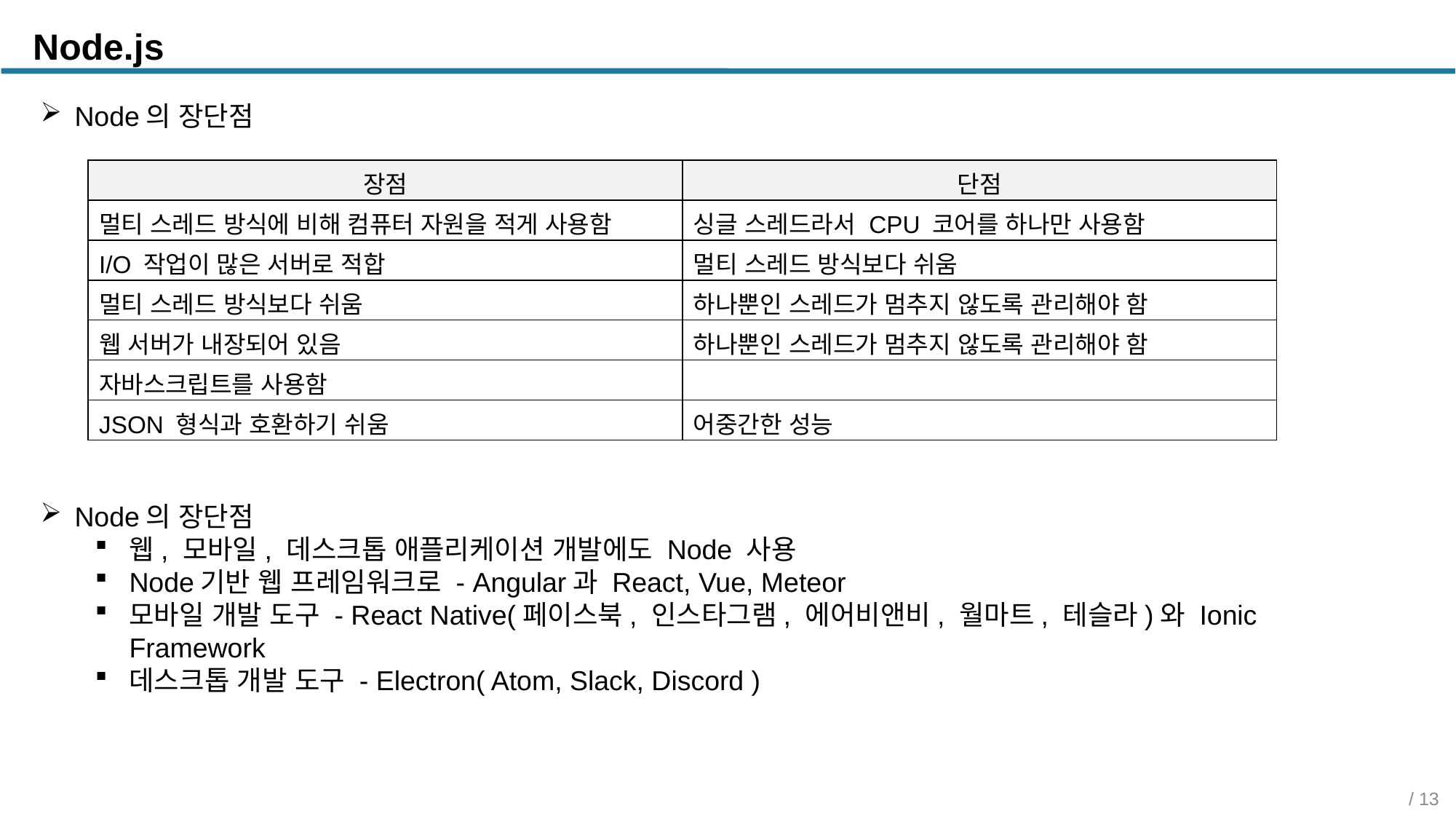

Node.js
Node의 장단점
| 장점 | 단점 |
| --- | --- |
| 멀티 스레드 방식에 비해 컴퓨터 자원을 적게 사용함 | 싱글 스레드라서 CPU 코어를 하나만 사용함 |
| I/O 작업이 많은 서버로 적합 | 멀티 스레드 방식보다 쉬움 |
| 멀티 스레드 방식보다 쉬움 | 하나뿐인 스레드가 멈추지 않도록 관리해야 함 |
| 웹 서버가 내장되어 있음 | 하나뿐인 스레드가 멈추지 않도록 관리해야 함 |
| 자바스크립트를 사용함 |  |
| JSON 형식과 호환하기 쉬움 | 어중간한 성능 |
Node의 장단점
웹, 모바일, 데스크톱 애플리케이션 개발에도 Node 사용
Node기반 웹 프레임워크로 - Angular과 React, Vue, Meteor
모바일 개발 도구 - React Native(페이스북, 인스타그램, 에어비앤비, 월마트, 테슬라)와 Ionic Framework
데스크톱 개발 도구 - Electron( Atom, Slack, Discord )
/ 13